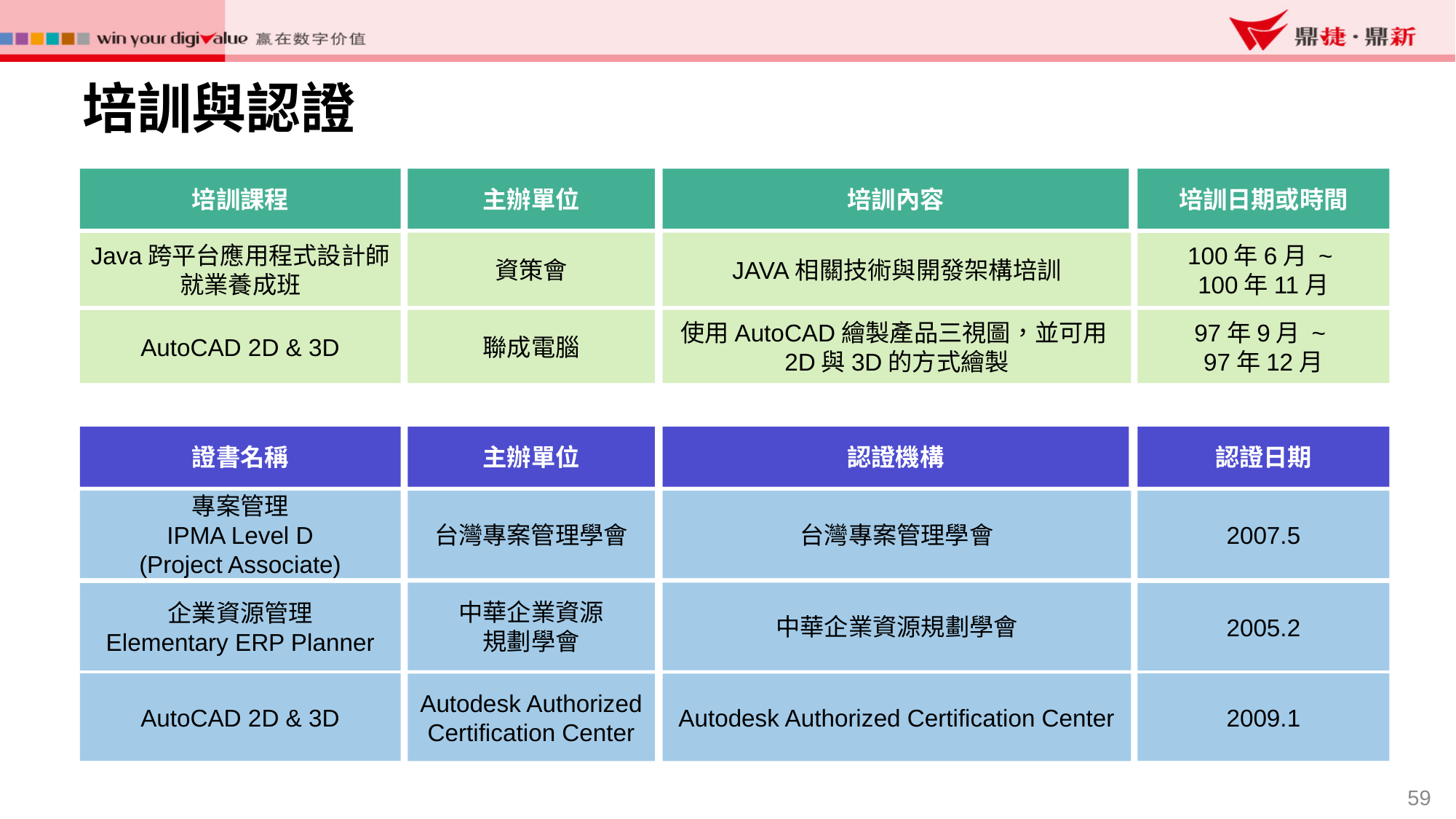

培訓與認證
培訓課程
主辦單位
培訓內容
培訓日期或時間
資策會
JAVA相關技術與開發架構培訓
Java跨平台應用程式設計師就業養成班
100年6月 ~
100年11月
聯成電腦
使用AutoCAD繪製產品三視圖，並可用2D與3D的方式繪製
97年9月 ~
97年12月
AutoCAD 2D & 3D
證書名稱
主辦單位
認證機構
認證日期
專案管理
IPMA Level D
(Project Associate)
台灣專案管理學會
台灣專案管理學會
2007.5
中華企業資源
規劃學會
中華企業資源規劃學會
企業資源管理
Elementary ERP Planner
2005.2
AutoCAD 2D & 3D
2009.1
Autodesk Authorized Certification Center
Autodesk Authorized Certification Center
59